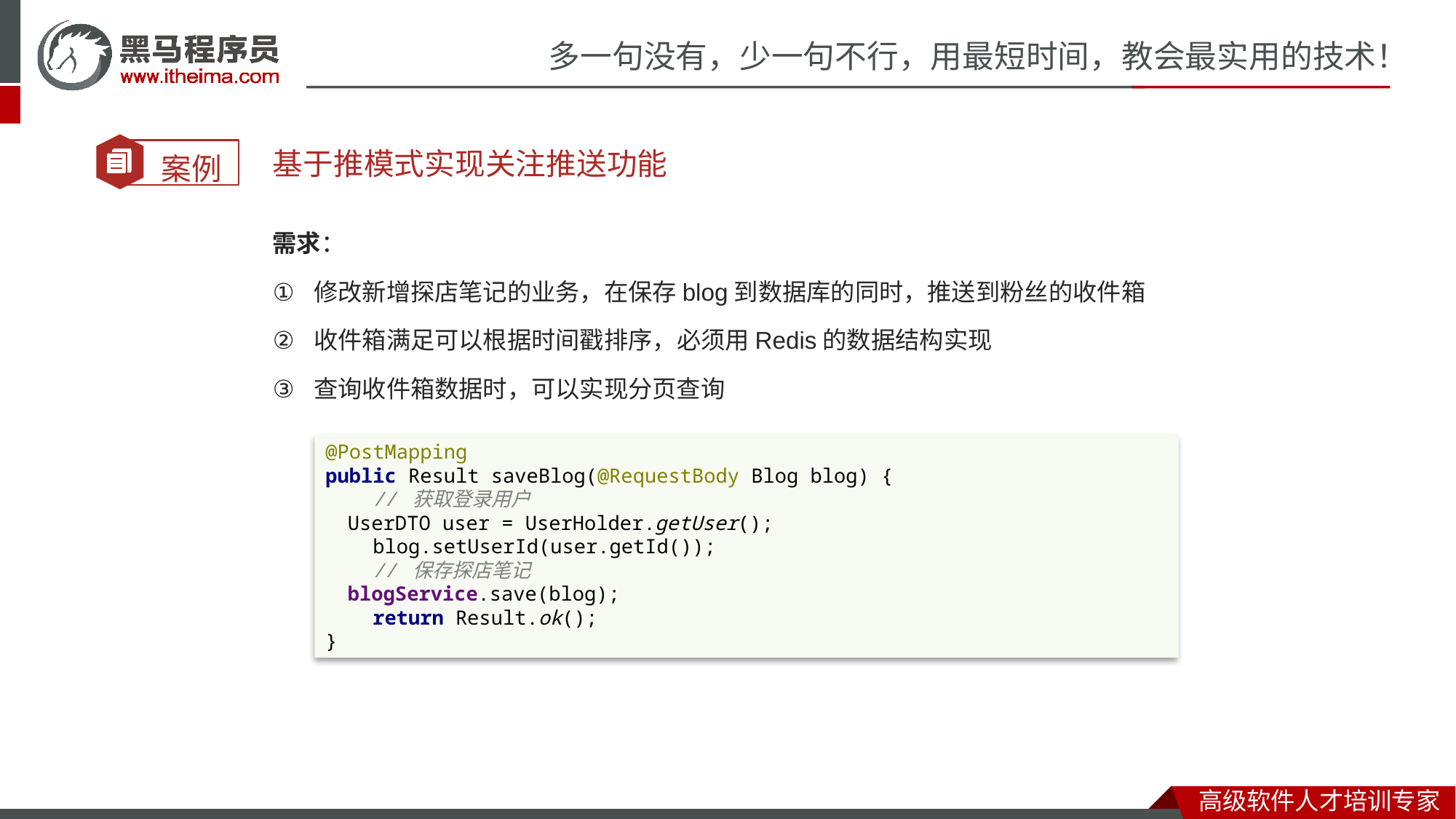

基于推模式实现关注推送功能
需求：
修改新增探店笔记的业务，在保存blog到数据库的同时，推送到粉丝的收件箱
收件箱满足可以根据时间戳排序，必须用Redis的数据结构实现
查询收件箱数据时，可以实现分页查询
@PostMapping
public Result saveBlog(@RequestBody Blog blog) {
    // 获取登录用户
    UserDTO user = UserHolder.getUser();
    blog.setUserId(user.getId());
    // 保存探店笔记
    blogService.save(blog);
    return Result.ok();
}